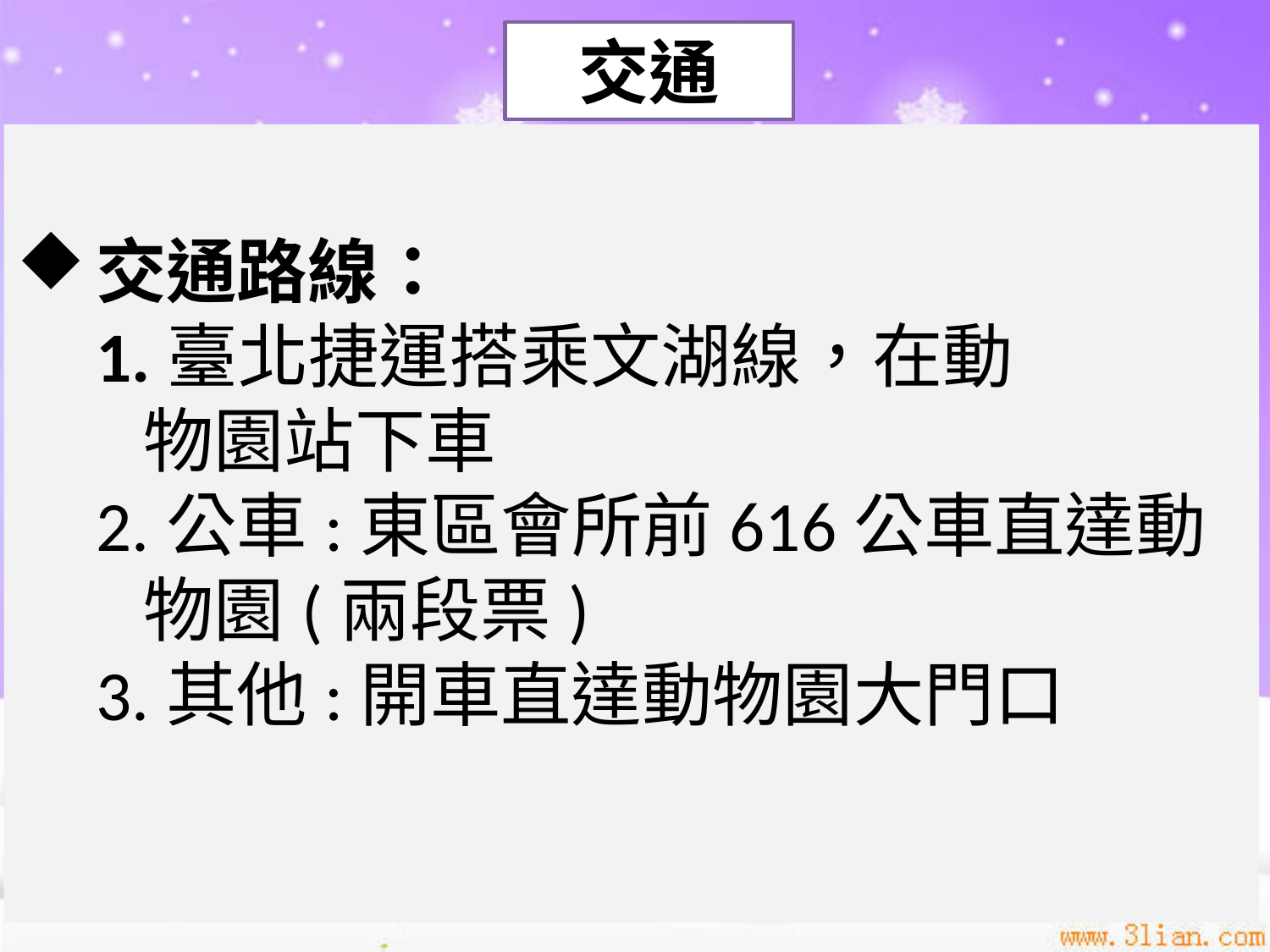

交通
# 交通路線： 1.臺北捷運搭乘文湖線，在動 物園站下車 2.公車:東區會所前616公車直達動 物園(兩段票) 3.其他:開車直達動物園大門口